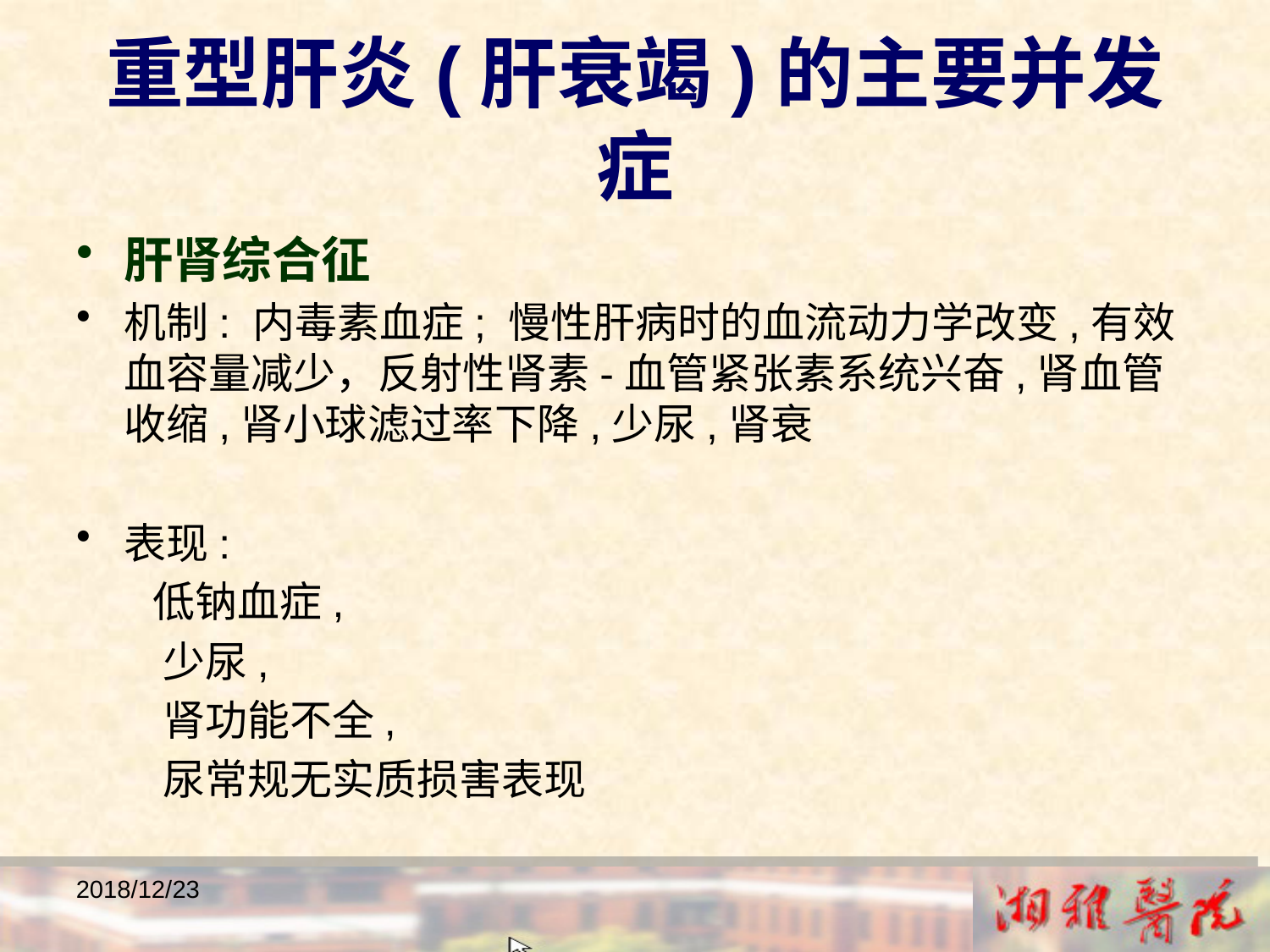

重型肝炎(肝衰竭)的主要并发症
肝肾综合征
机制: 内毒素血症; 慢性肝病时的血流动力学改变,有效血容量减少，反射性肾素-血管紧张素系统兴奋,肾血管收缩,肾小球滤过率下降,少尿,肾衰

表现:
       低钠血症,
        少尿,
        肾功能不全,
        尿常规无实质损害表现
2018/12/23